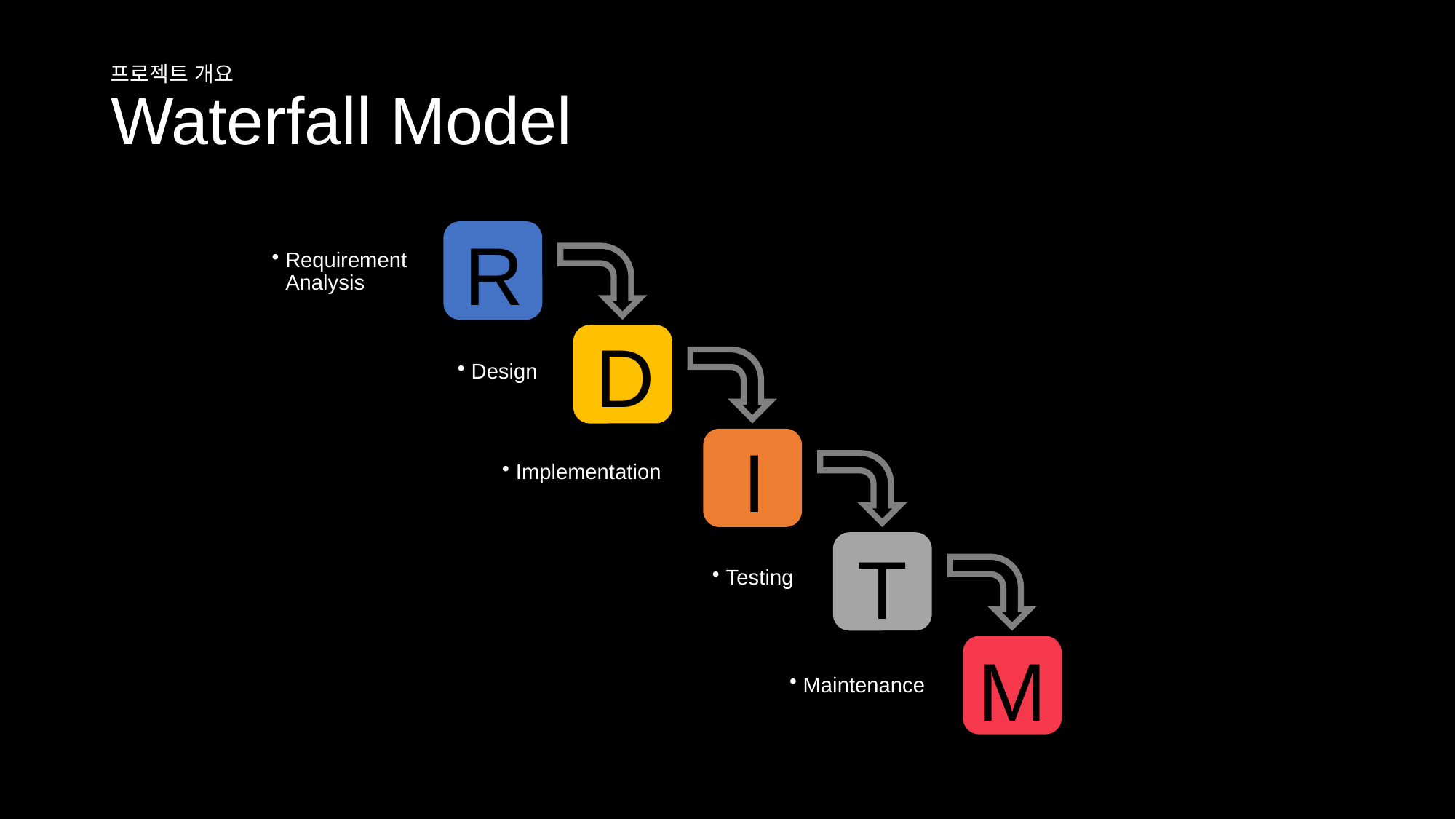

# Waterfall Model
프로젝트 개요

Requirement Analysis

Design

Implementation

Testing

Maintenance
R
D
I
T
M